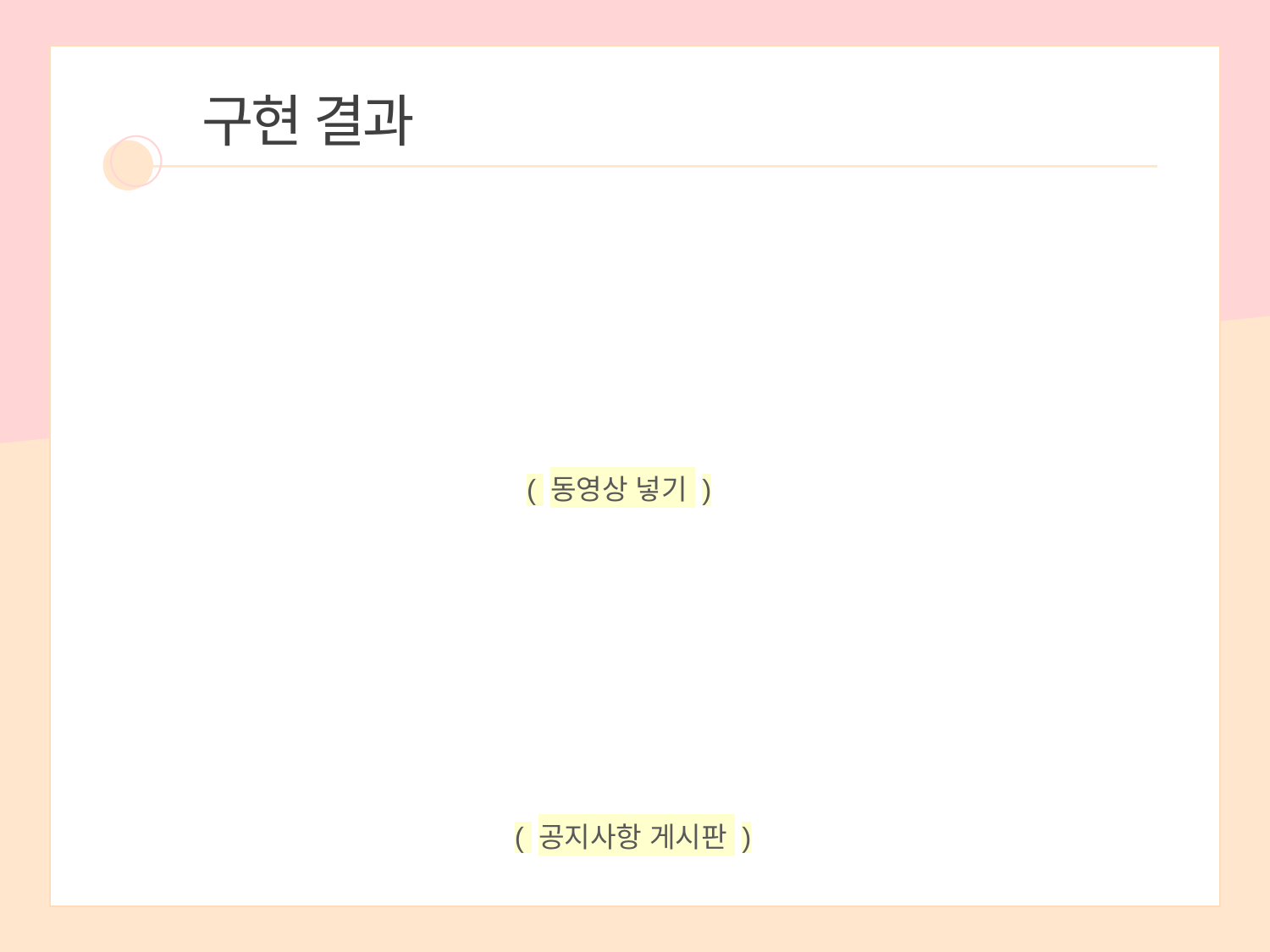

구현 결과
( 동영상 넣기 )
( 공지사항 게시판 )